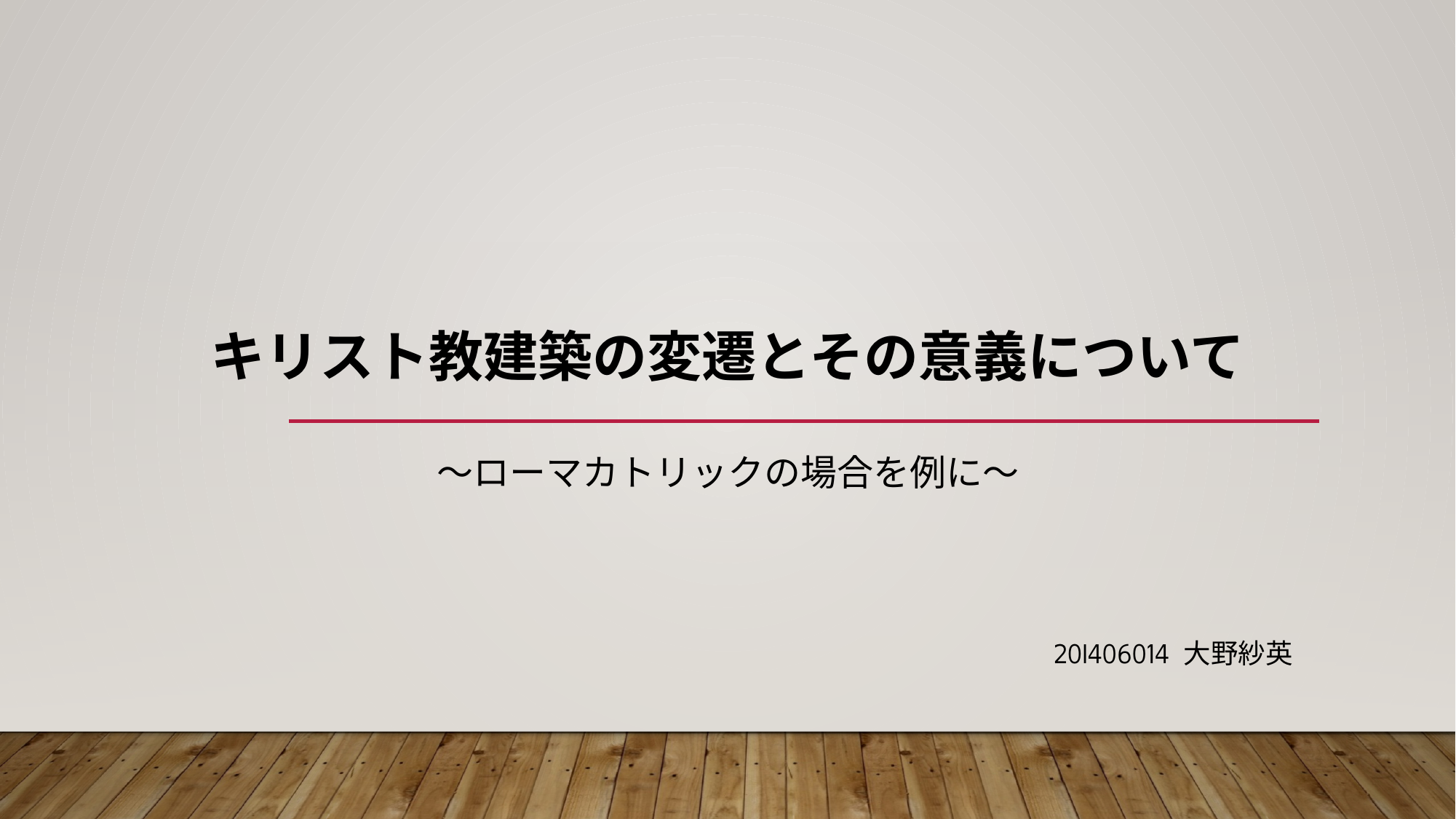

# キリスト教建築の変遷とその意義について
～ローマカトリックの場合を例に～
20l406014 大野紗英